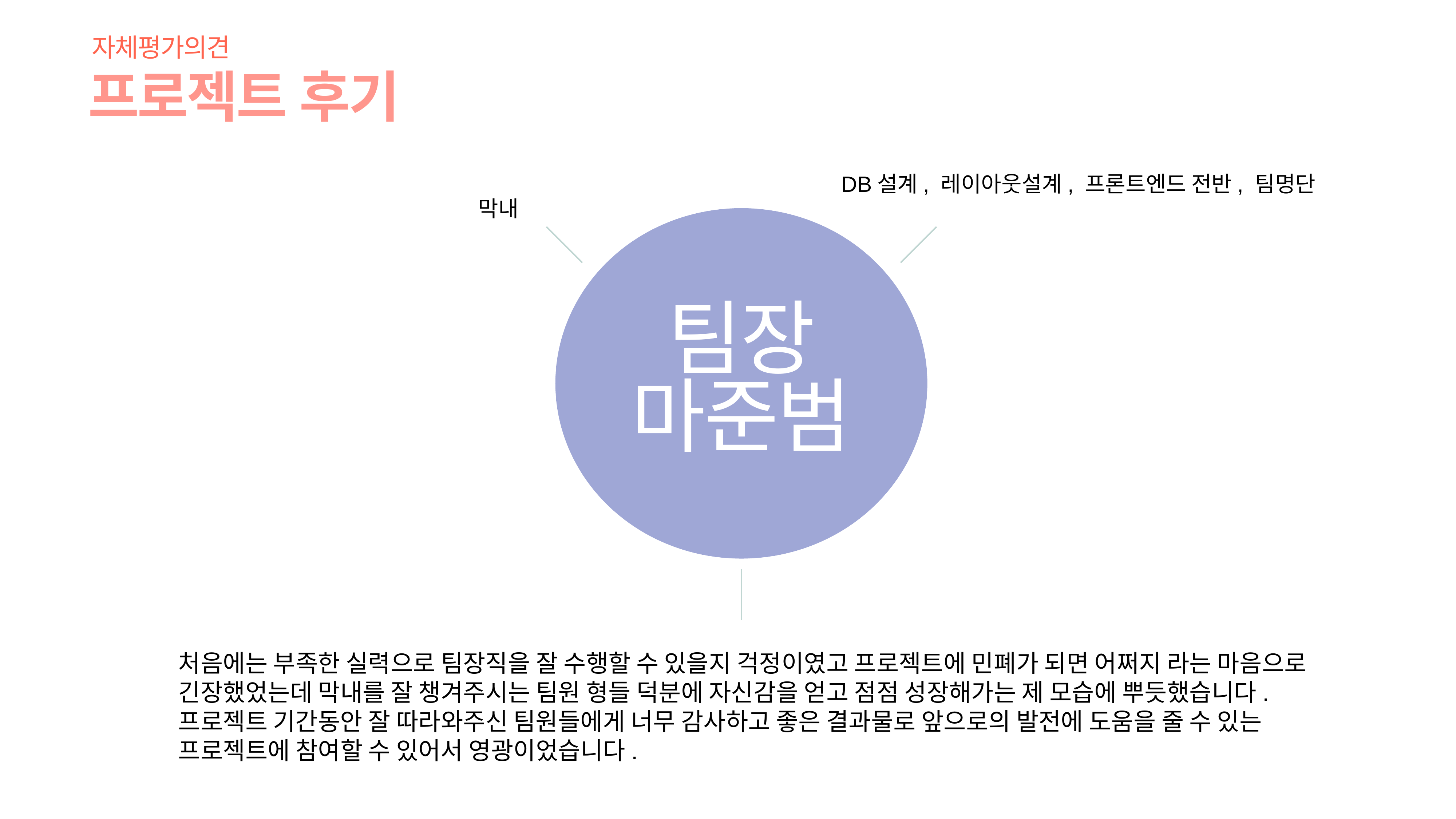

자체평가의견
프로젝트 후기
DB설계, 레이아웃설계, 프론트엔드 전반, 팀명단
막내

팀장
마준범

처음에는 부족한 실력으로 팀장직을 잘 수행할 수 있을지 걱정이였고 프로젝트에 민폐가 되면 어쩌지 라는 마음으로
긴장했었는데 막내를 잘 챙겨주시는 팀원 형들 덕분에 자신감을 얻고 점점 성장해가는 제 모습에 뿌듯했습니다.
프로젝트 기간동안 잘 따라와주신 팀원들에게 너무 감사하고 좋은 결과물로 앞으로의 발전에 도움을 줄 수 있는
프로젝트에 참여할 수 있어서 영광이었습니다.